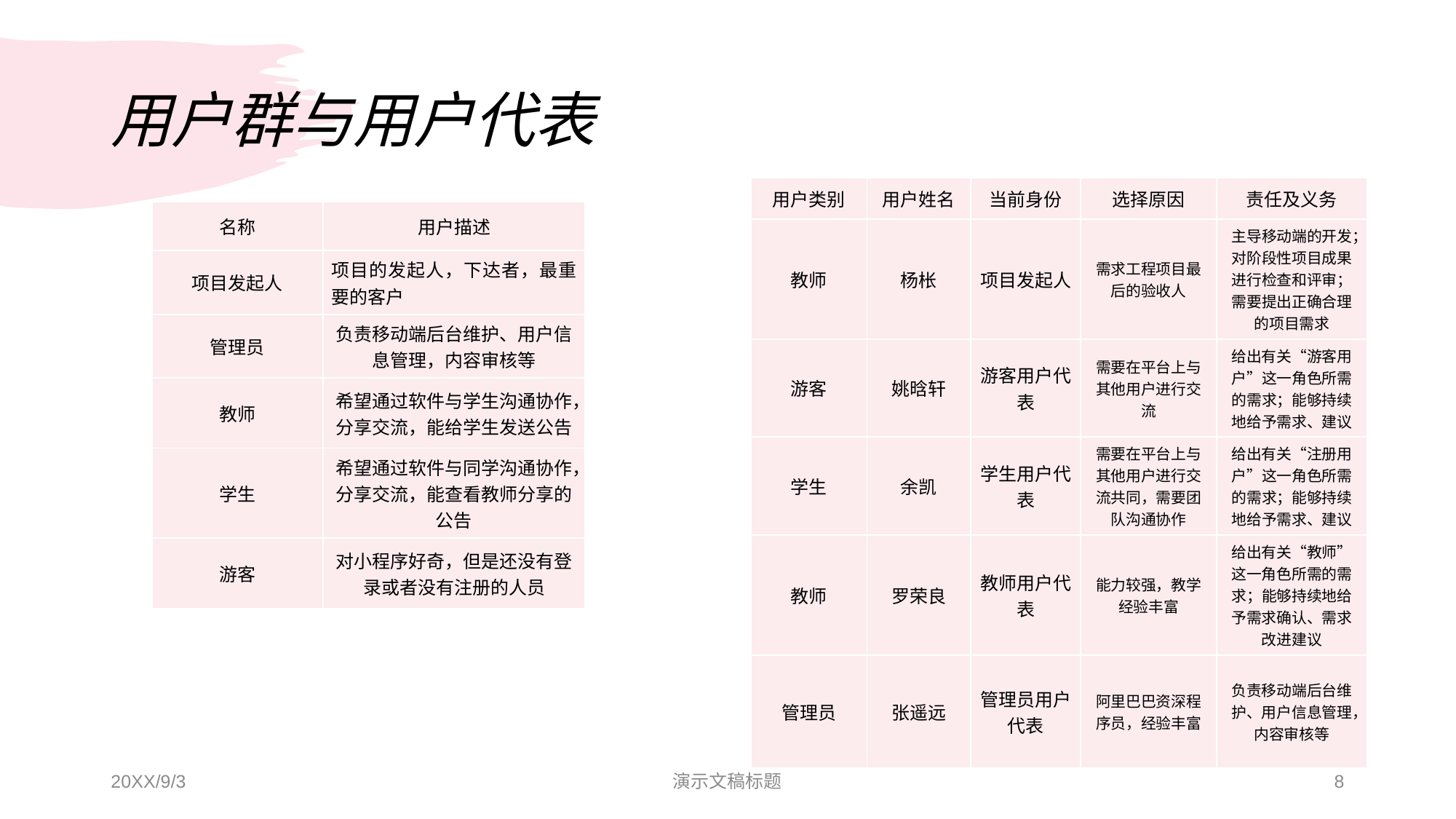

# 用户群与用户代表
| 用户类别 | 用户姓名 | 当前身份 | 选择原因 | 责任及义务 |
| --- | --- | --- | --- | --- |
| 教师 | 杨枨 | 项目发起人 | 需求工程项目最后的验收人 | 主导移动端的开发；对阶段性项目成果进行检查和评审；需要提出正确合理的项目需求 |
| 游客 | 姚晗轩 | 游客用户代表 | 需要在平台上与其他用户进行交流 | 给出有关“游客用户”这一角色所需的需求；能够持续地给予需求、建议 |
| 学生 | 余凯 | 学生用户代表 | 需要在平台上与其他用户进行交流共同，需要团队沟通协作 | 给出有关“注册用户”这一角色所需的需求；能够持续地给予需求、建议 |
| 教师 | 罗荣良 | 教师用户代表 | 能力较强，教学经验丰富 | 给出有关“教师”这一角色所需的需求；能够持续地给予需求确认、需求改进建议 |
| 管理员 | 张遥远 | 管理员用户代表 | 阿里巴巴资深程序员，经验丰富 | 负责移动端后台维护、用户信息管理，内容审核等 |
| 名称 | 用户描述 |
| --- | --- |
| 项目发起人 | 项目的发起人，下达者，最重要的客户 |
| 管理员 | 负责移动端后台维护、用户信息管理，内容审核等 |
| 教师 | 希望通过软件与学生沟通协作，分享交流，能给学生发送公告 |
| 学生 | 希望通过软件与同学沟通协作，分享交流，能查看教师分享的公告 |
| 游客 | 对小程序好奇，但是还没有登录或者没有注册的人员 |
20XX/9/3
演示文稿标题
8